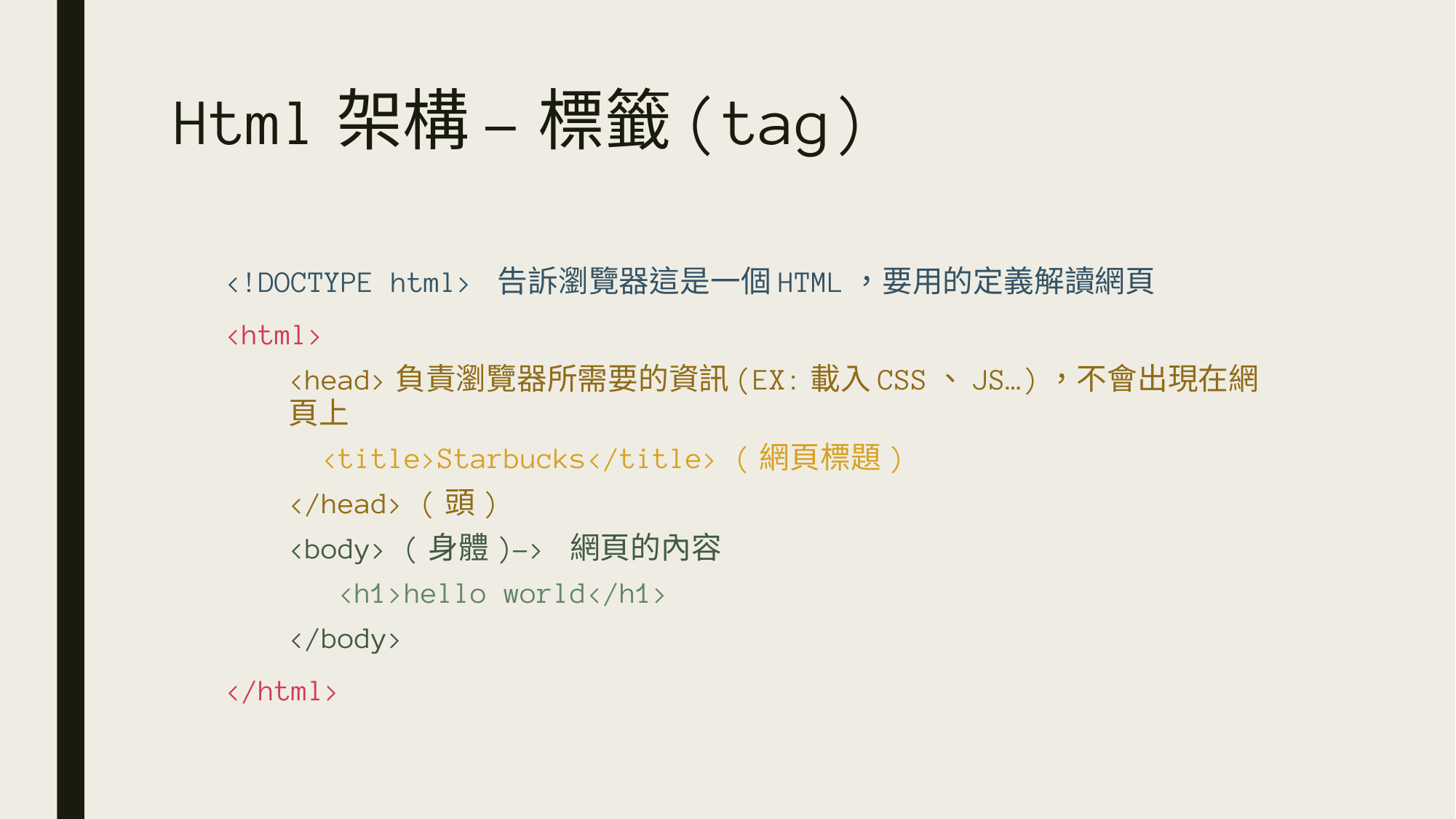

# Html架構-標籤(tag)
<!DOCTYPE html> 告訴瀏覽器這是一個HTML，要用的定義解讀網頁
<html>
<head>負責瀏覽器所需要的資訊(EX:載入CSS、JS…)，不會出現在網頁上
  <title>Starbucks</title> (網頁標題)
</head> (頭)
<body> (身體)-> 網頁的內容
   <h1>hello world</h1>
</body>
</html>